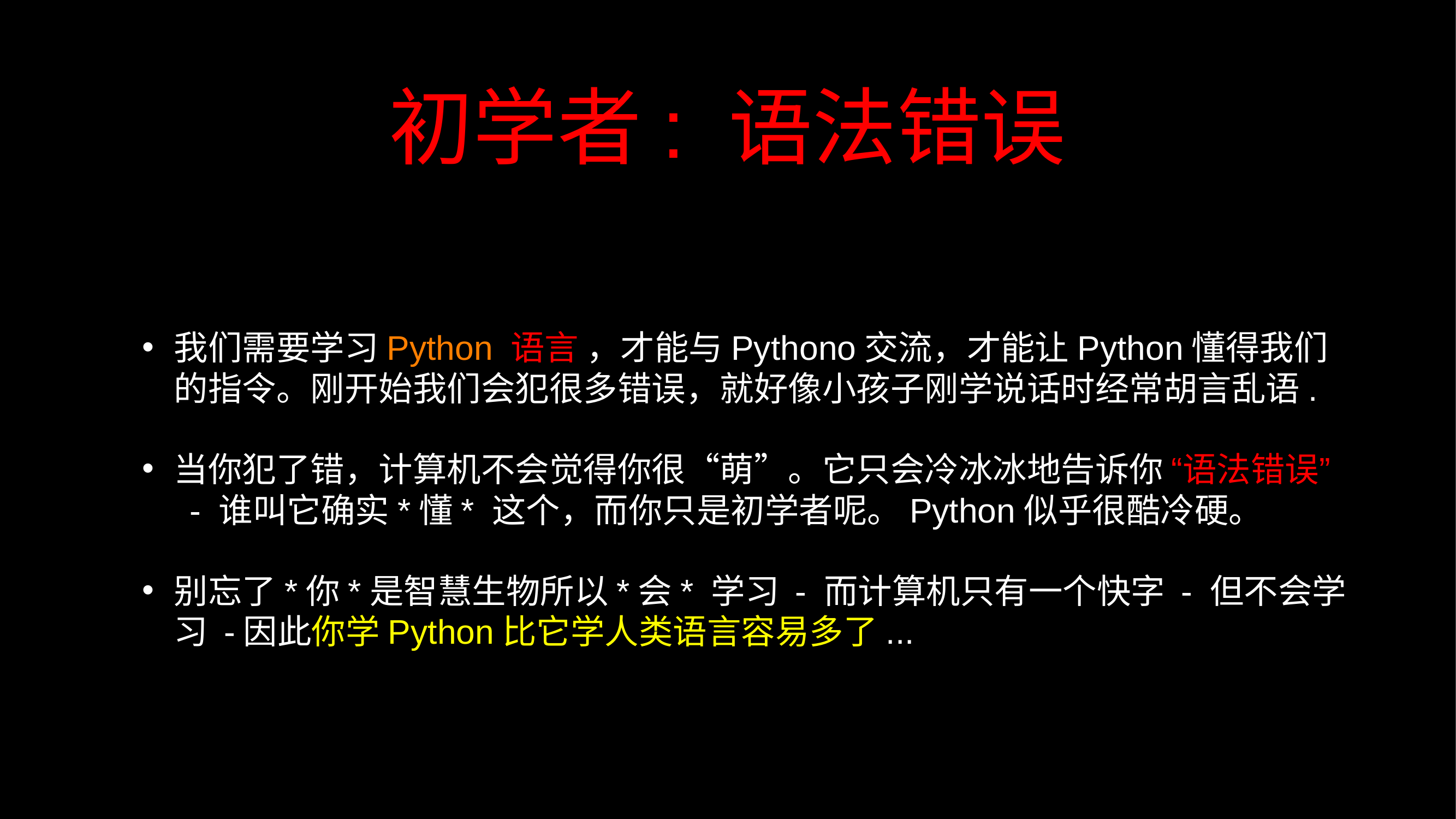

# 初学者: 语法错误
我们需要学习Python 语言 ，才能与Pythono交流，才能让Python懂得我们的指令。刚开始我们会犯很多错误，就好像小孩子刚学说话时经常胡言乱语.
当你犯了错，计算机不会觉得你很“萌”。它只会冷冰冰地告诉你 “语法错误” - 谁叫它确实*懂* 这个，而你只是初学者呢。Python似乎很酷冷硬。
别忘了*你*是智慧生物所以*会* 学习 - 而计算机只有一个快字 - 但不会学习 -因此你学Python比它学人类语言容易多了...